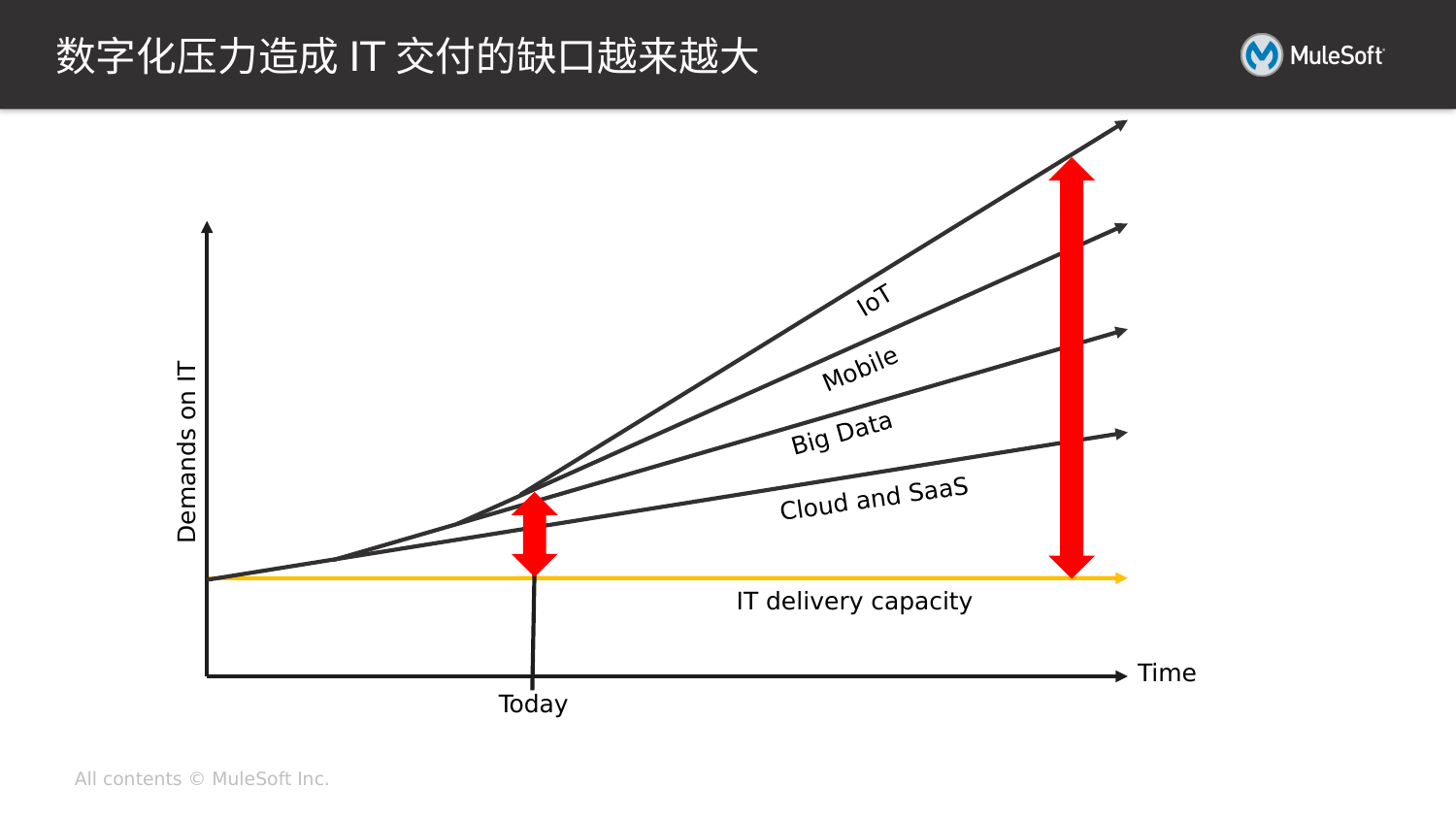

# 数字化压力造成IT交付的缺口越来越大
IoT

Mobile
Big Data
Cloud and SaaS

Demands on IT
IT delivery capacity
Time
Today